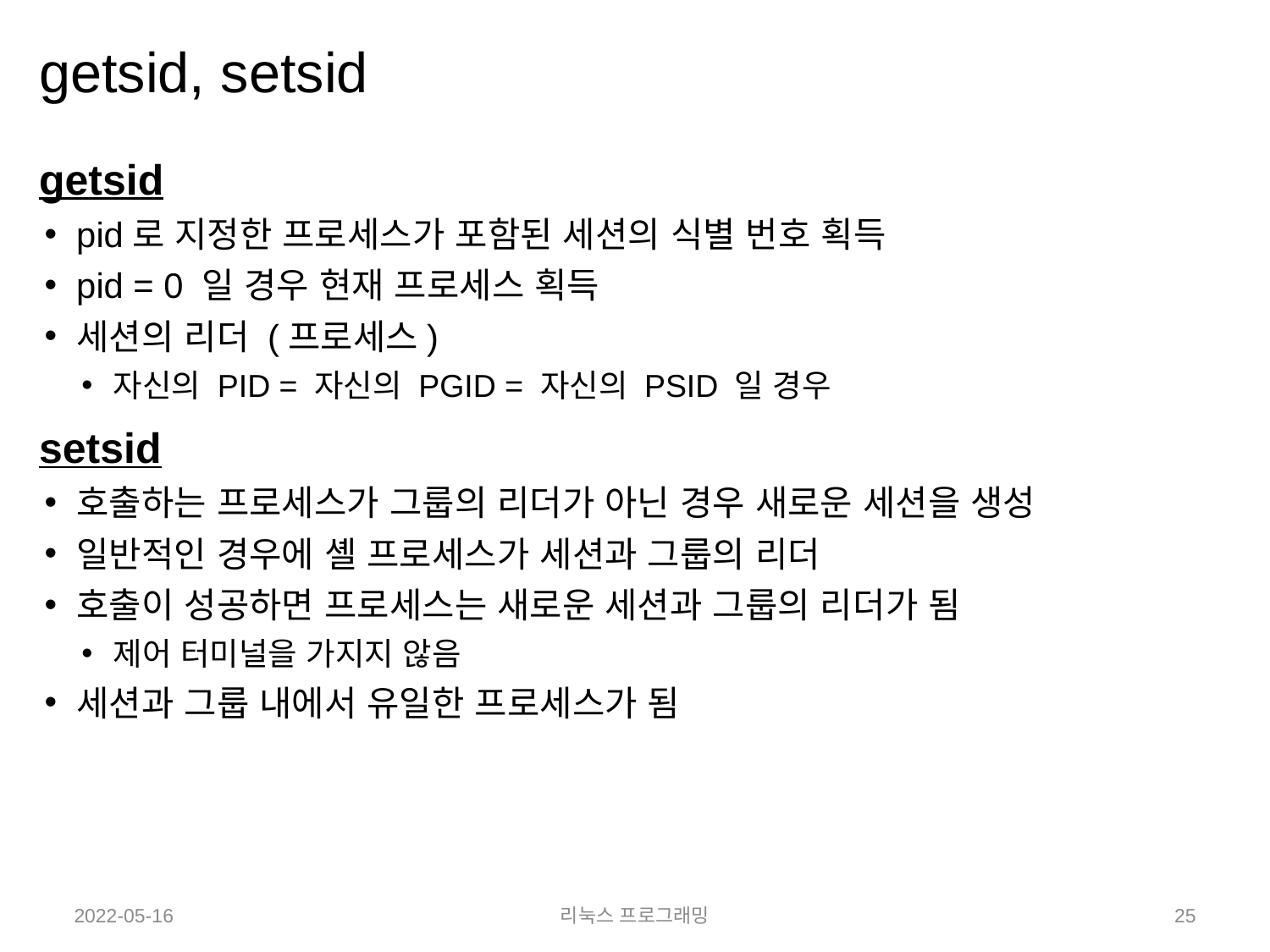

# getsid, setsid
getsid
pid로 지정한 프로세스가 포함된 세션의 식별 번호 획득
pid = 0 일 경우 현재 프로세스 획득
세션의 리더 (프로세스)
자신의 PID = 자신의 PGID = 자신의 PSID 일 경우
setsid
호출하는 프로세스가 그룹의 리더가 아닌 경우 새로운 세션을 생성
일반적인 경우에 셸 프로세스가 세션과 그룹의 리더
호출이 성공하면 프로세스는 새로운 세션과 그룹의 리더가 됨
제어 터미널을 가지지 않음
세션과 그룹 내에서 유일한 프로세스가 됨

2022-05-16
리눅스 프로그래밍
25